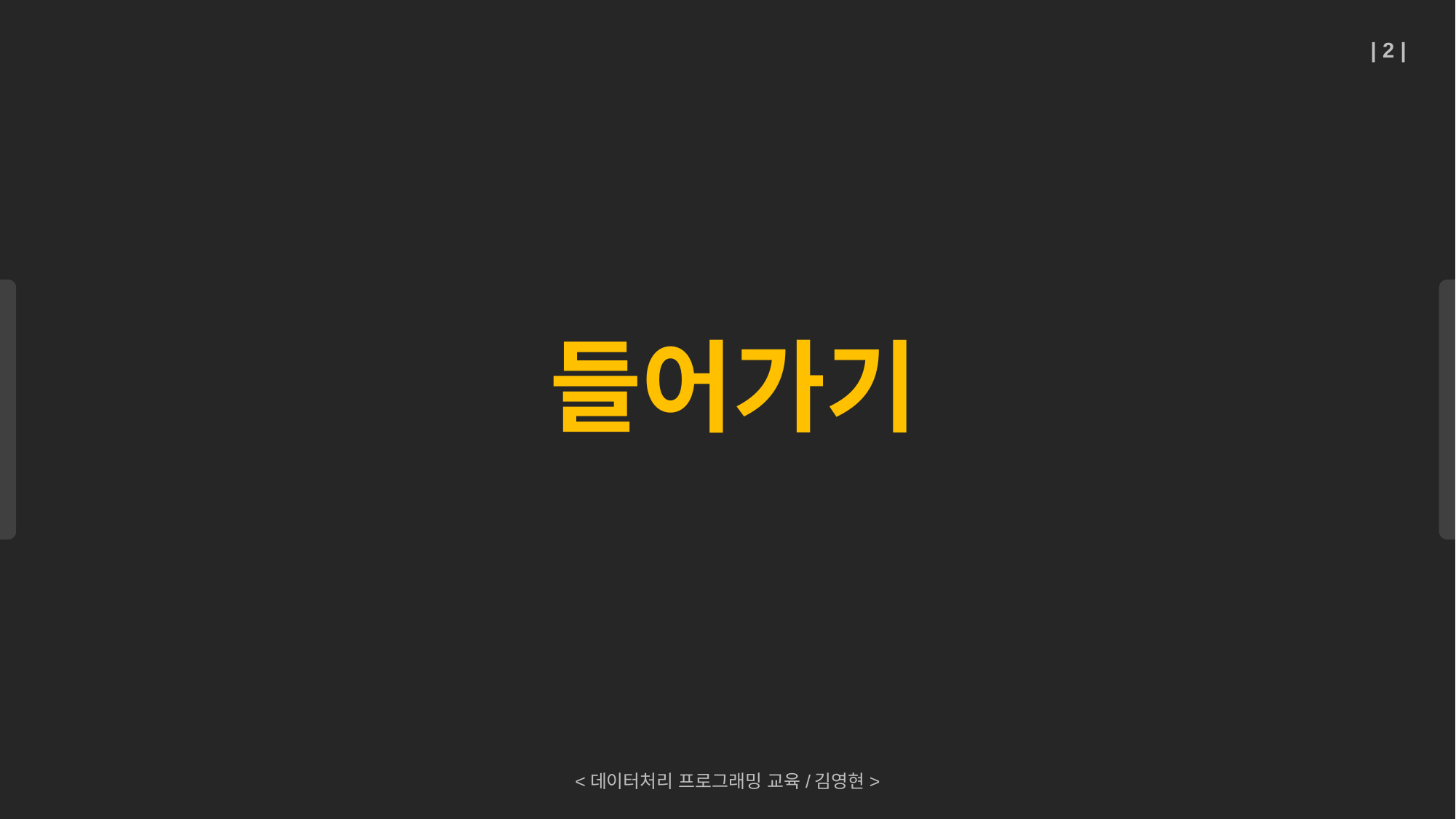

| 2 |
들어가기

<데이터처리 프로그래밍 교육/김영현>